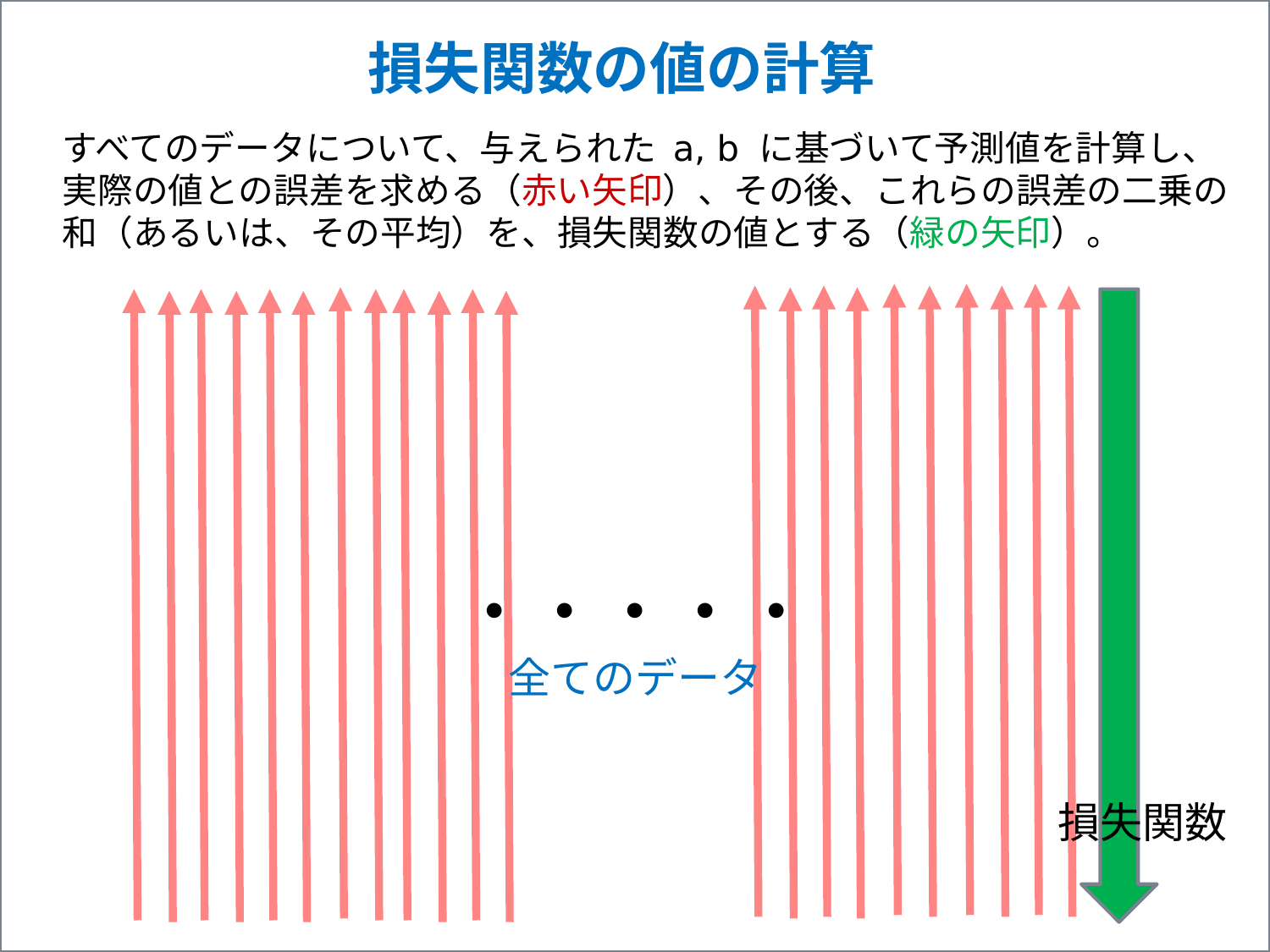

損失関数の値の計算
すべてのデータについて、与えられた a, b に基づいて予測値を計算し、
実際の値との誤差を求める（赤い矢印）、その後、これらの誤差の二乗の
和（あるいは、その平均）を、損失関数の値とする（緑の矢印）。

・・・・・
全てのデータ
損失関数